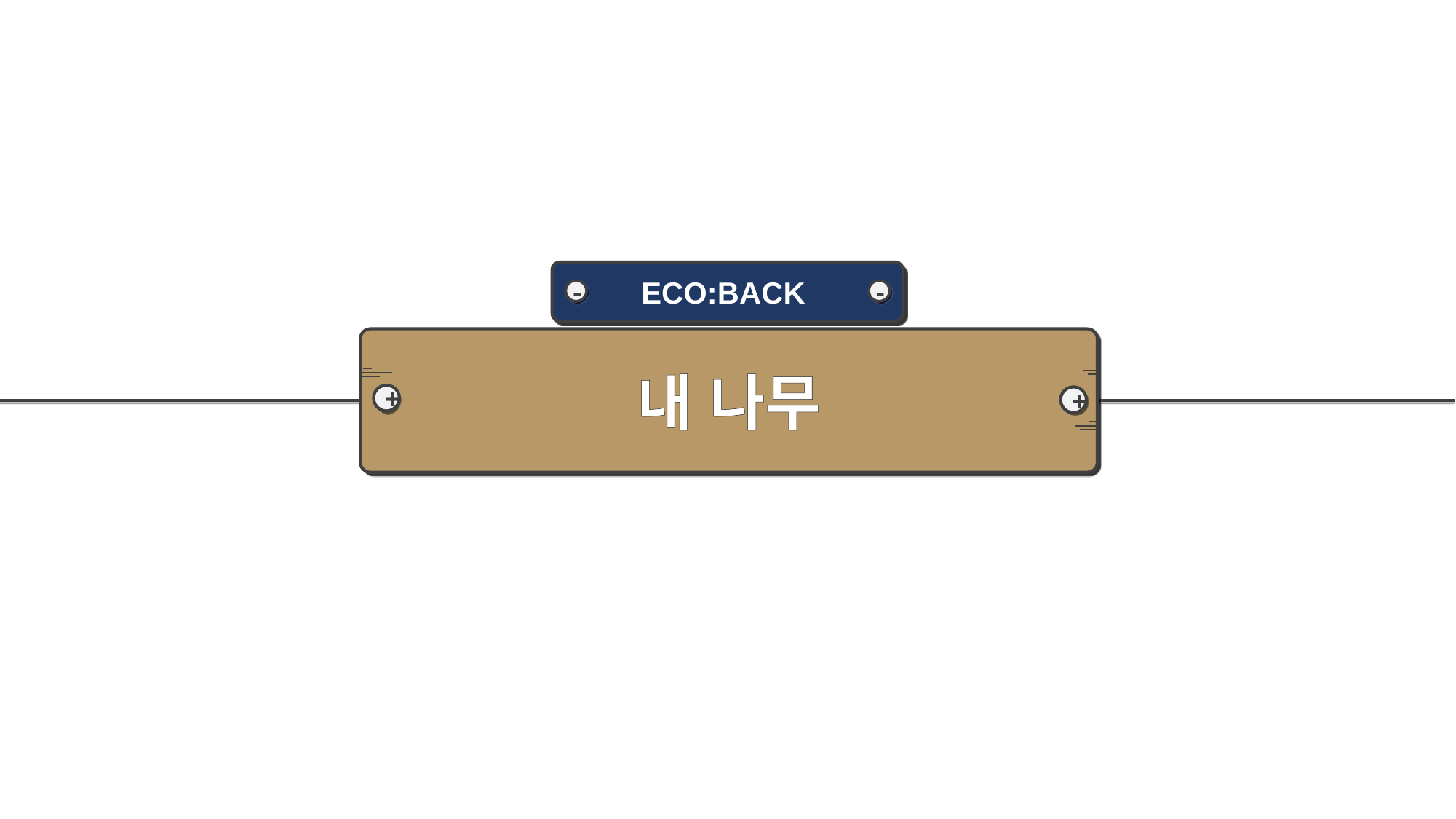

ECO:BACK
-
-
내 나무
+
+